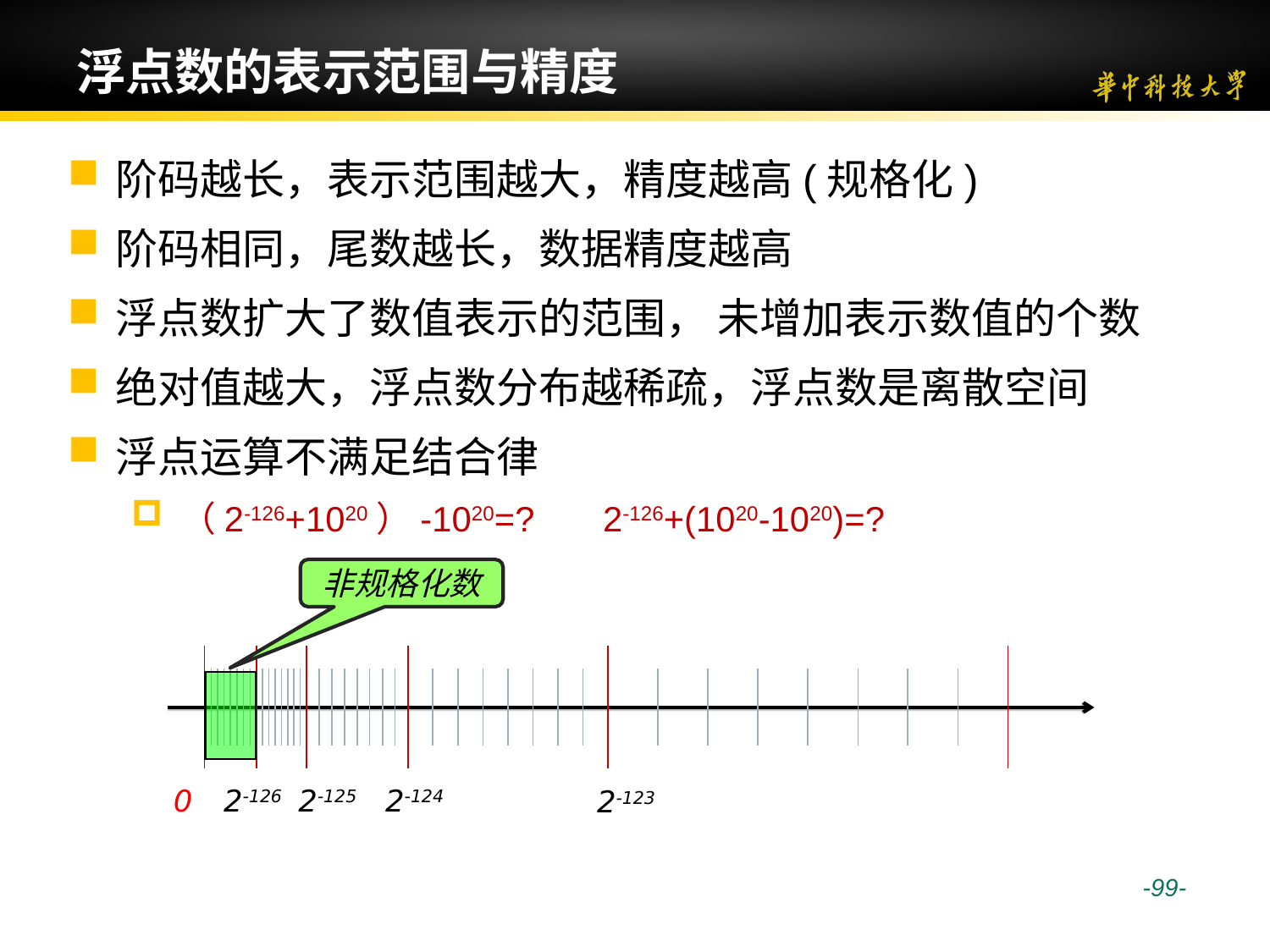

# 浮点数的表示范围与精度
阶码越长，表示范围越大，精度越高(规格化)
阶码相同，尾数越长，数据精度越高
浮点数扩大了数值表示的范围， 未增加表示数值的个数
绝对值越大，浮点数分布越稀疏，浮点数是离散空间
浮点运算不满足结合律
（2-126+1020）-1020=?       2-126+(1020-1020)=?
非规格化数

0
2-126
2-125
2-124
2-123
 -99-